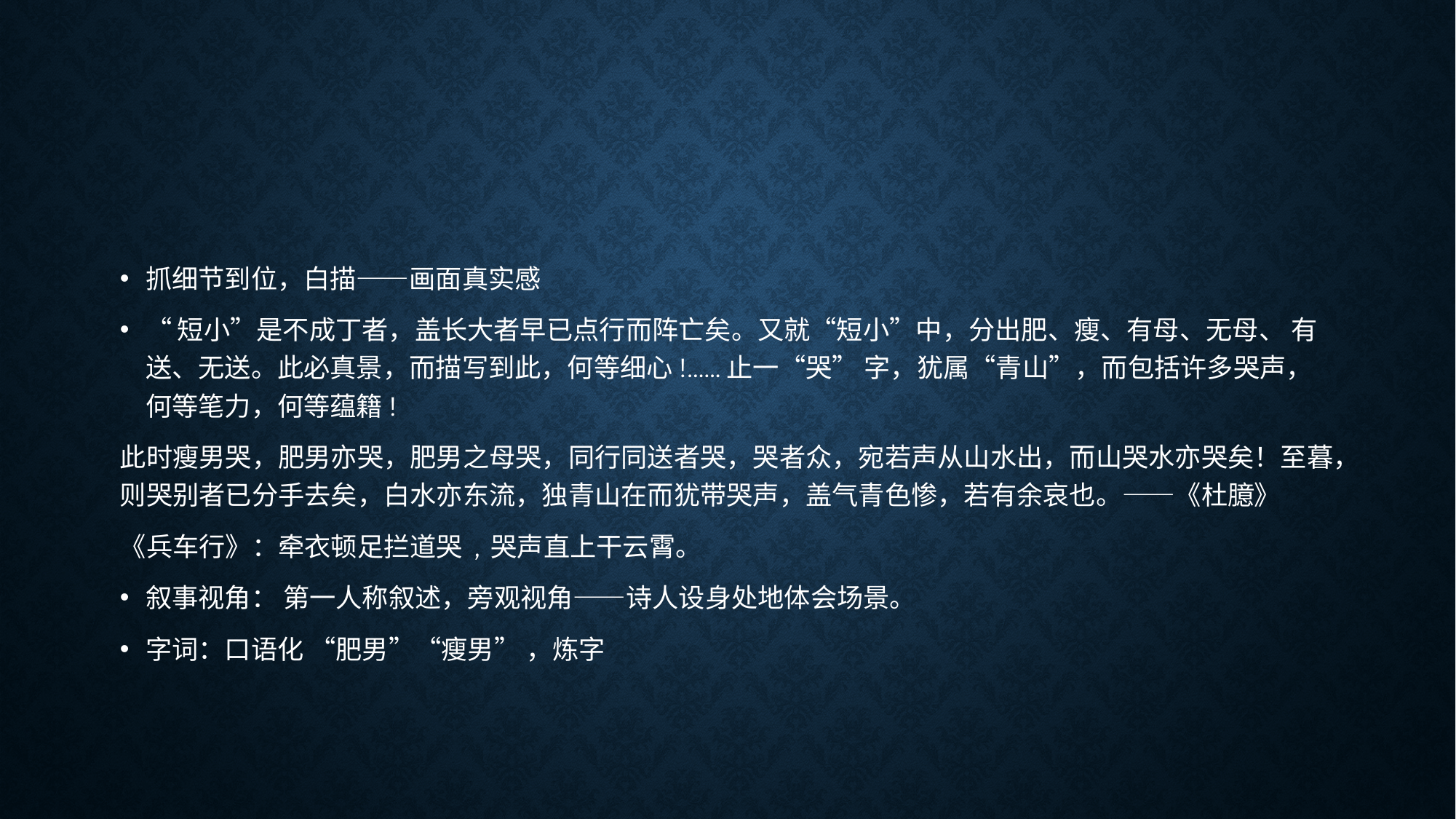

#
抓细节到位，白描——画面真实感
“短小”是不成丁者，盖长大者早已点行而阵亡矣。又就“短小”中，分出肥、瘦、有母、无母、 有送、无送。此必真景，而描写到此，何等细心!......止一“哭” 字，犹属“青山”，而包括许多哭声，何等笔力，何等蕴籍!
此时瘦男哭，肥男亦哭，肥男之母哭，同行同送者哭，哭者众，宛若声从山水出，而山哭水亦哭矣！至暮，则哭别者已分手去矣，白水亦东流，独青山在而犹带哭声，盖气青色惨，若有余哀也。——《杜臆》
《兵车行》：牵衣顿足拦道哭 , 哭声直上干云霄。
叙事视角： 第一人称叙述，旁观视角——诗人设身处地体会场景。
字词：口语化 “肥男”“瘦男” ，炼字